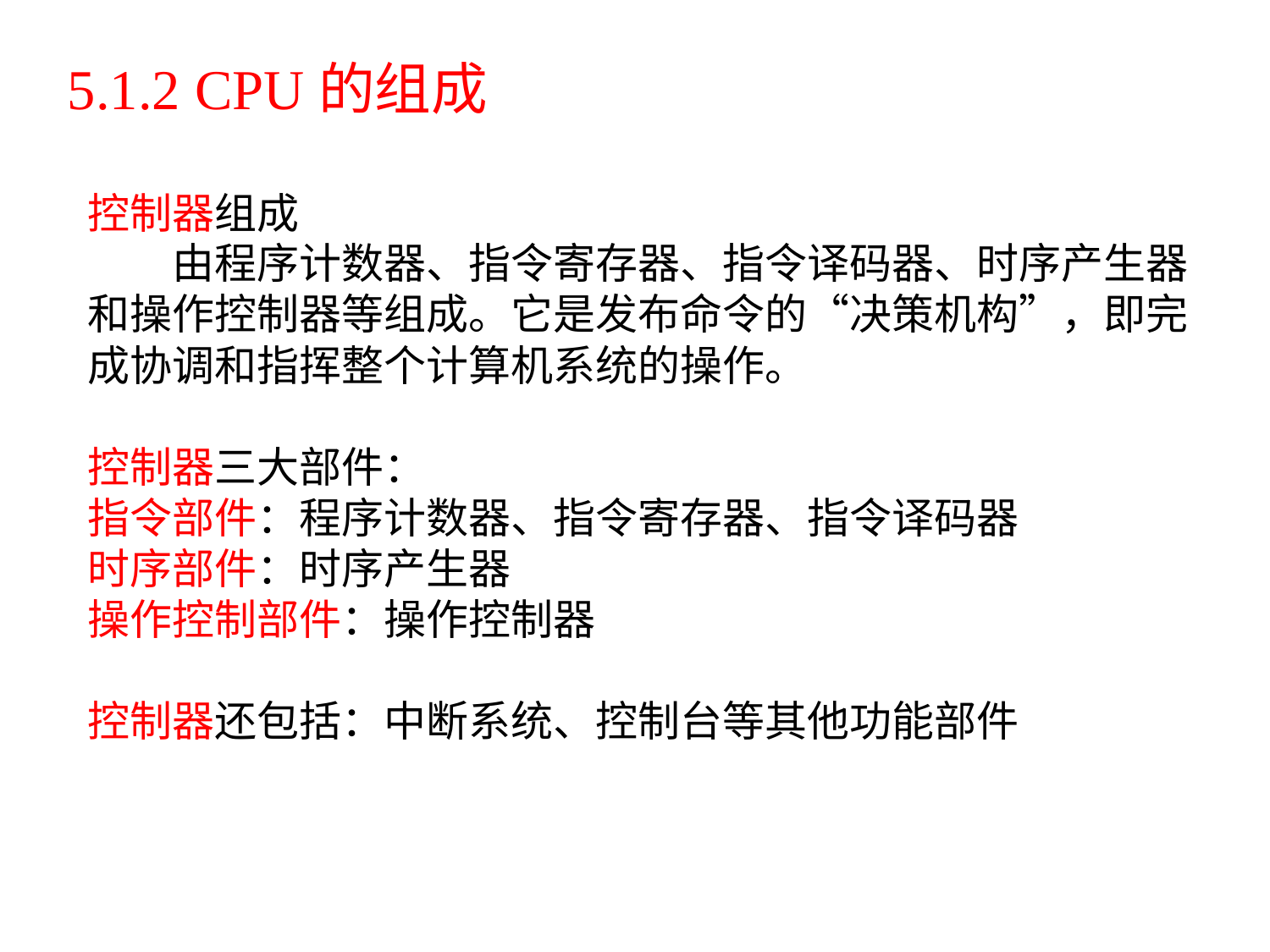

5.1.2 CPU的组成

控制器组成
　　由程序计数器、指令寄存器、指令译码器、时序产生器和操作控制器等组成。它是发布命令的“决策机构”，即完成协调和指挥整个计算机系统的操作。

控制器三大部件：
指令部件：程序计数器、指令寄存器、指令译码器
时序部件：时序产生器
操作控制部件：操作控制器

控制器还包括：中断系统、控制台等其他功能部件